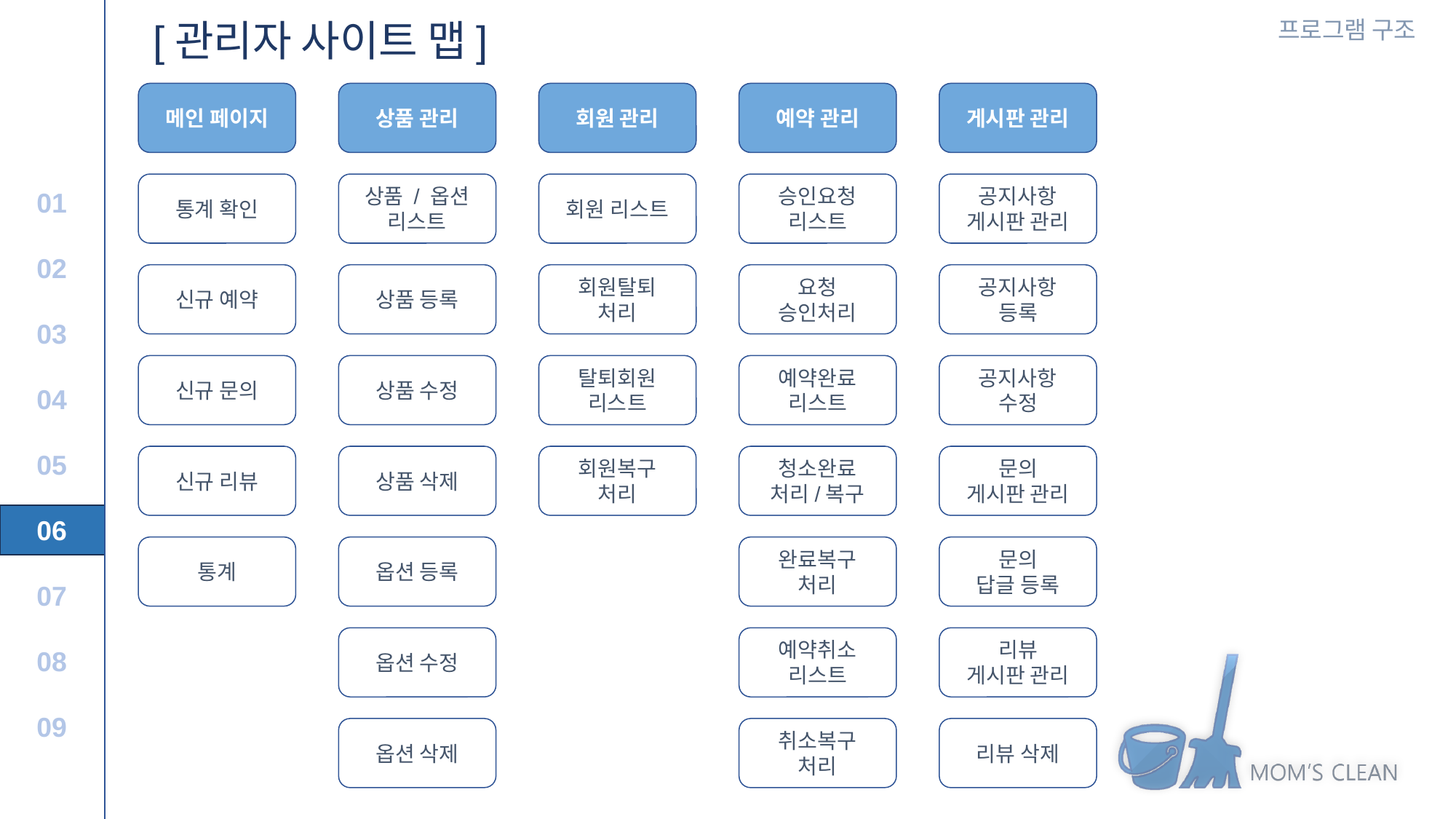

[관리자 사이트 맵]

메인 페이지
상품 관리
회원 관리
예약 관리
게시판 관리
통계 확인
상품 / 옵션
리스트
회원 리스트
승인요청
리스트
공지사항
게시판 관리
신규 예약
상품 등록
회원탈퇴
처리
요청
승인처리
공지사항
등록
신규 문의
상품 수정
탈퇴회원
리스트
예약완료
리스트
공지사항
수정
신규 리뷰
상품 삭제
회원복구
처리
청소완료
처리/복구
문의
게시판 관리
통계
옵션 등록
완료복구
처리
문의
답글 등록
옵션 수정
예약취소
리스트
리뷰
게시판 관리
옵션 삭제
취소복구
처리
리뷰 삭제